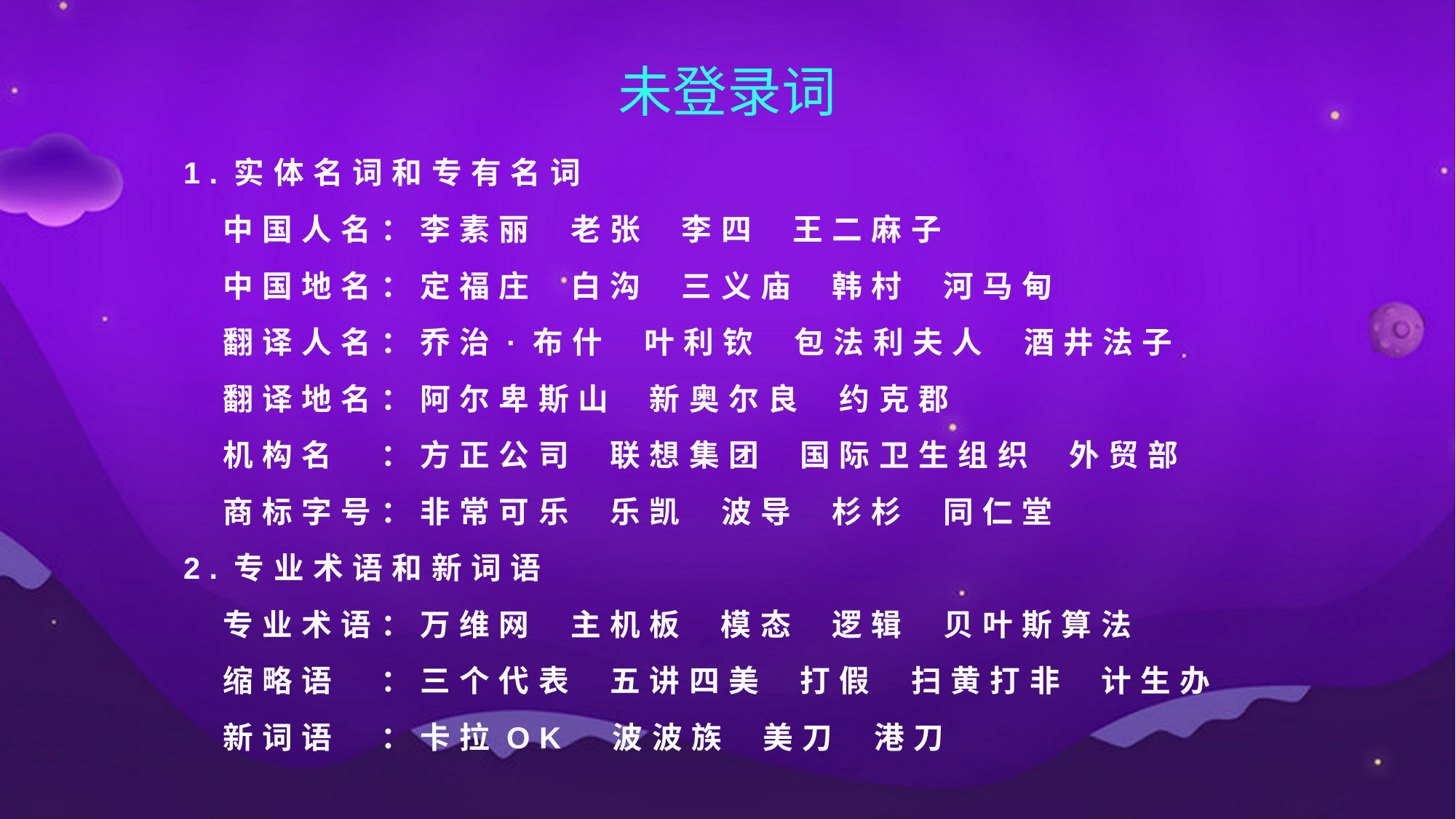

未登录词
1.实体名词和专有名词
  中国人名：李素丽  老张  李四  王二麻子
  中国地名：定福庄  白沟  三义庙  韩村  河马甸
  翻译人名：乔治·布什  叶利钦  包法利夫人  酒井法子
  翻译地名：阿尔卑斯山  新奥尔良  约克郡
  机构名　：方正公司  联想集团  国际卫生组织  外贸部
  商标字号：非常可乐  乐凯  波导  杉杉  同仁堂
2.专业术语和新词语
  专业术语：万维网  主机板  模态  逻辑  贝叶斯算法
  缩略语　：三个代表  五讲四美  打假  扫黄打非  计生办
  新词语　：卡拉OK  波波族  美刀  港刀